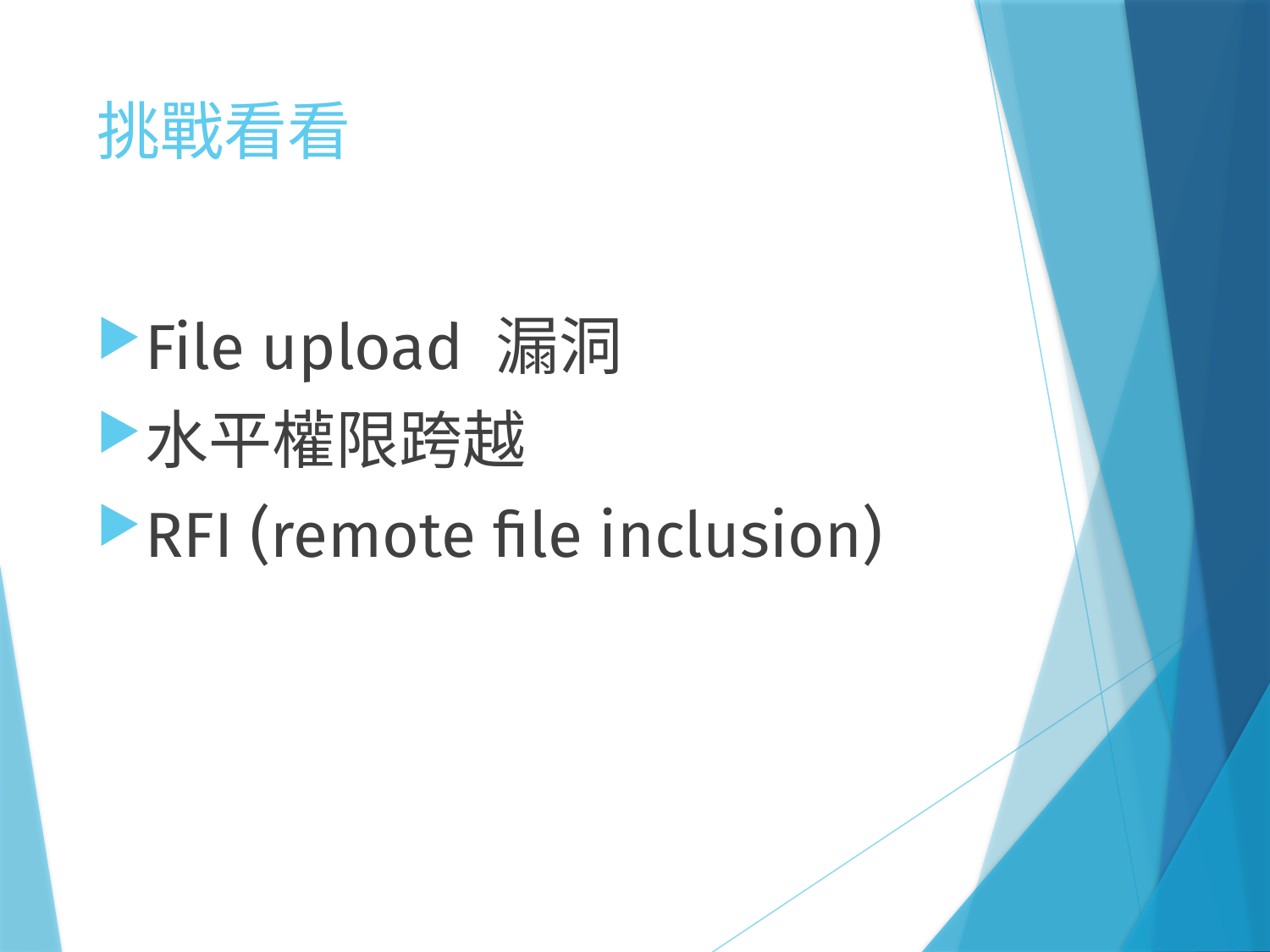

# 挑戰看看
File upload 漏洞
水平權限跨越
RFI (remote file inclusion)